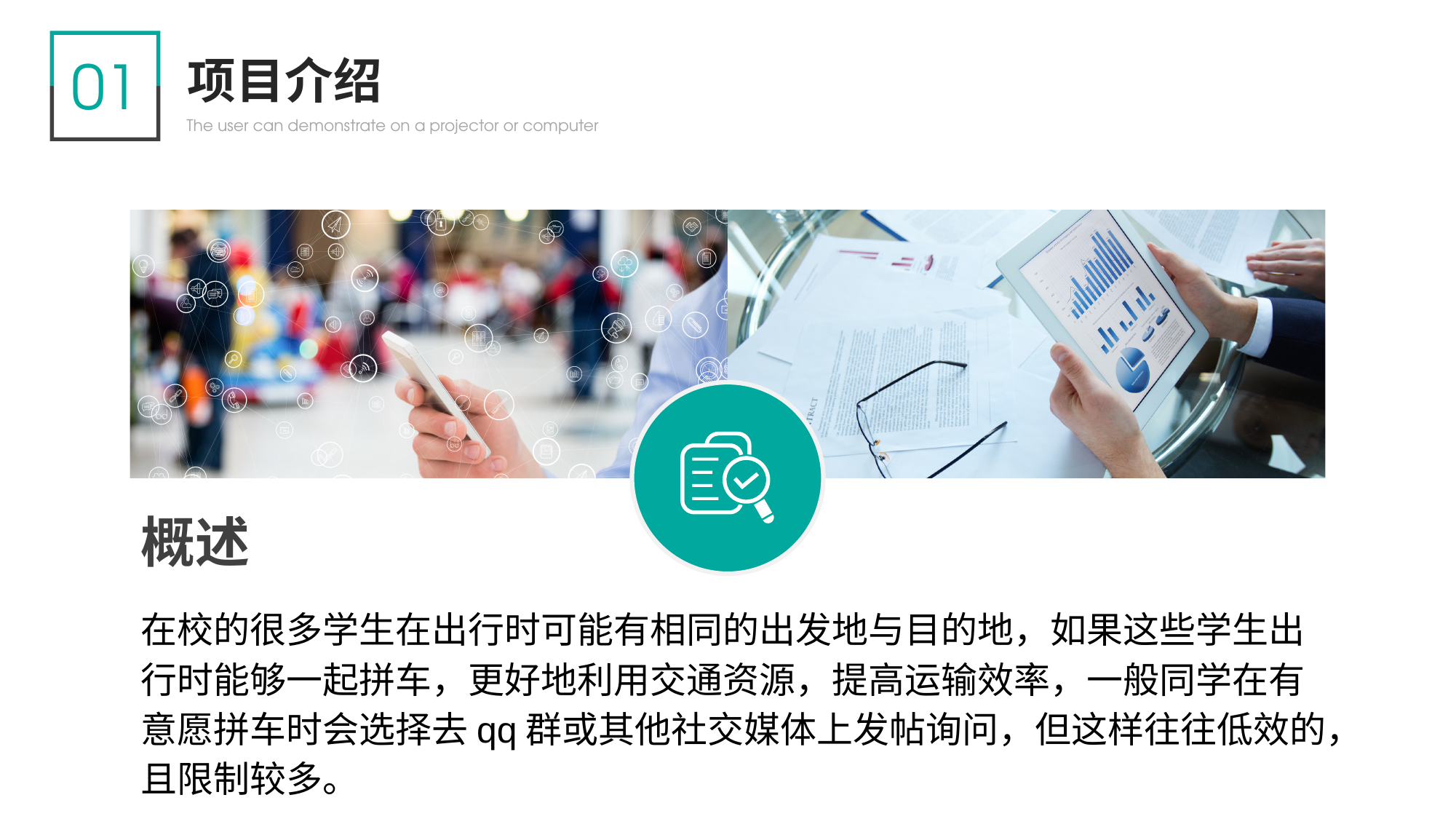

01
项目介绍
The user can demonstrate on a projector or computer

概述
在校的很多学生在出行时可能有相同的出发地与目的地，如果这些学生出行时能够一起拼车，更好地利用交通资源，提高运输效率，一般同学在有意愿拼车时会选择去qq群或其他社交媒体上发帖询问，但这样往往低效的，且限制较多。